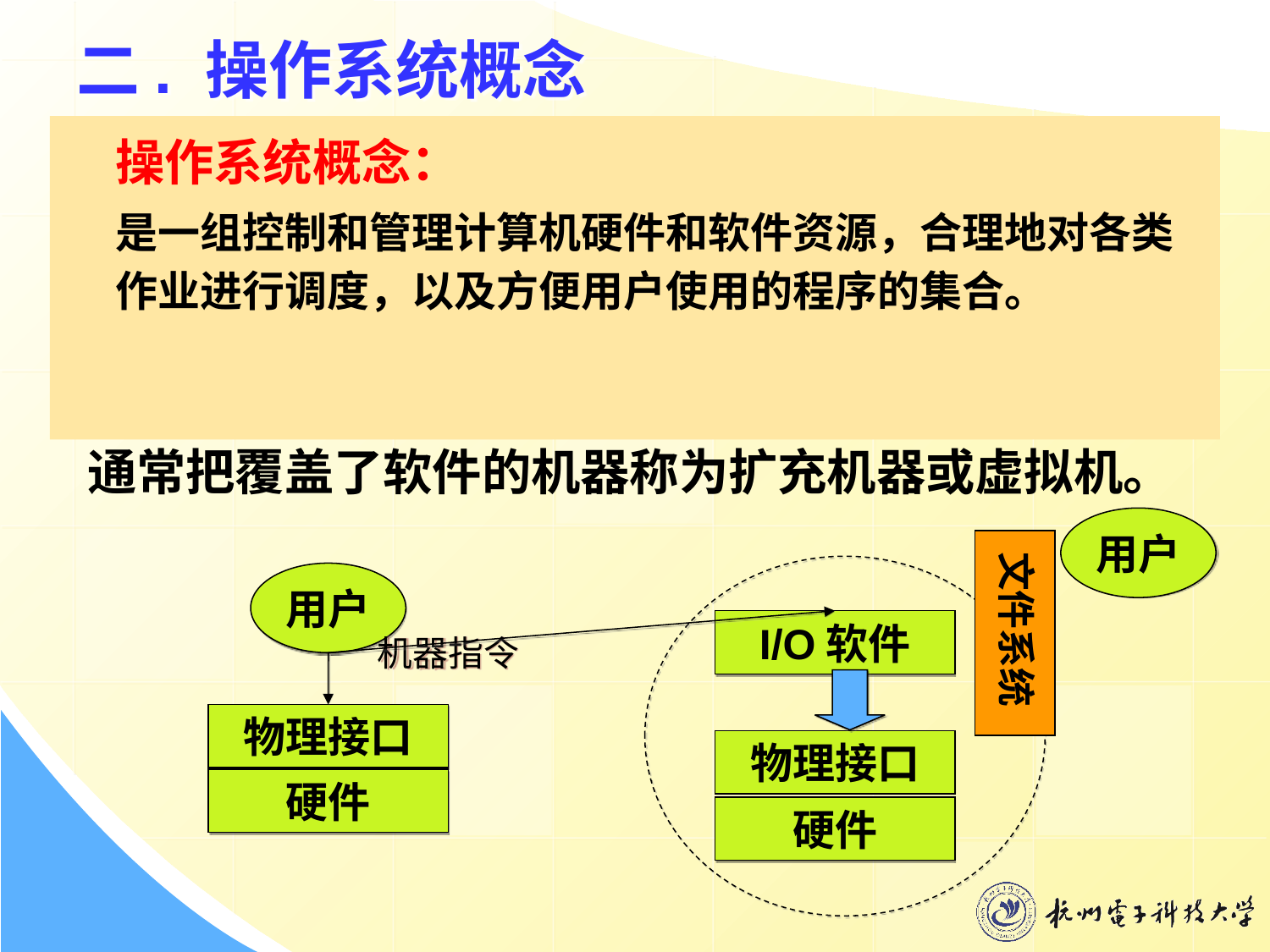

# 二. 操作系统概念
操作系统概念：
是一组控制和管理计算机硬件和软件资源，合理地对各类作业进行调度，以及方便用户使用的程序的集合。
2. 资源管理观点：OS是计算机系统资源的管理者
四种资源：处理器、存储器、I/O设备以及信息。
四种功能：处理器管理、存储器管理、I/O设备管理、文件管理

3. 虚拟机观点：
通常把覆盖了软件的机器称为扩充机器或虚拟机。
文件系统

用户

I/O软件

物理接口
硬件
用户
机器指令
物理接口
硬件